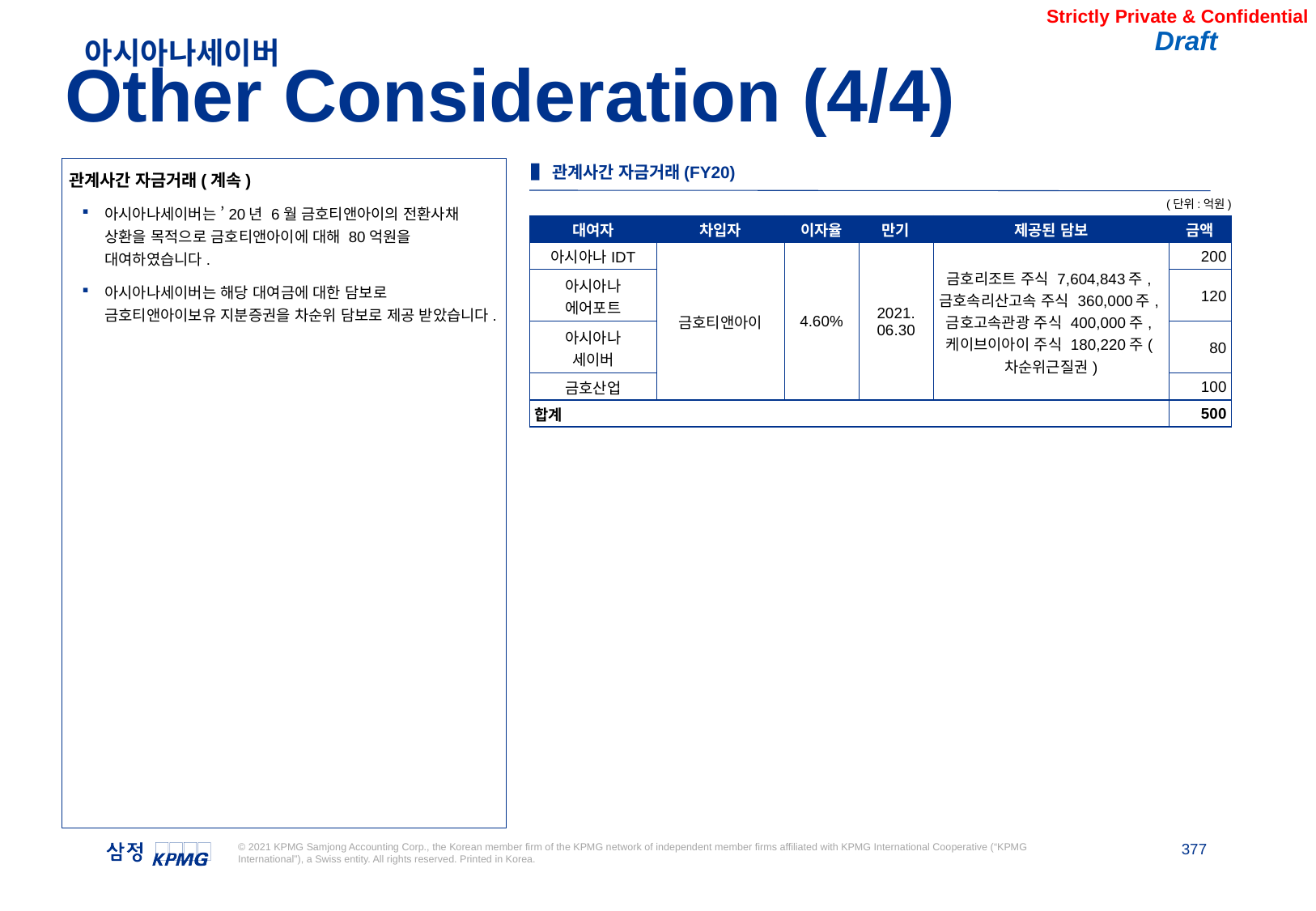

아시아나세이버
Other Consideration (4/4)
▌관계사간 자금거래(FY20)

관계사간 자금거래(계속)
아시아나세이버는 ’20년 6월 금호티앤아이의 전환사채 상환을 목적으로 금호티앤아이에 대해 80억원을 대여하였습니다.
아시아나세이버는 해당 대여금에 대한 담보로 금호티앤아이보유 지분증권을 차순위 담보로 제공 받았습니다.
(단위:억원)
| 대여자 | 차입자 | 이자율 | 만기 | 제공된 담보 | 금액 |
| --- | --- | --- | --- | --- | --- |
| 아시아나IDT | 금호티앤아이 | 4.60% | 2021. 06.30 | 금호리조트 주식 7,604,843주, 금호속리산고속 주식 360,000주, 금호고속관광 주식 400,000주, 케이브이아이 주식 180,220주(차순위근질권) | 200 |
| 아시아나 에어포트 |  |  |  |  | 120 |
| 아시아나 세이버 |  |  |  |  | 80 |
| 금호산업 |  |  |  |  | 100 |
| 합계 |  |  |  |  | 500 |